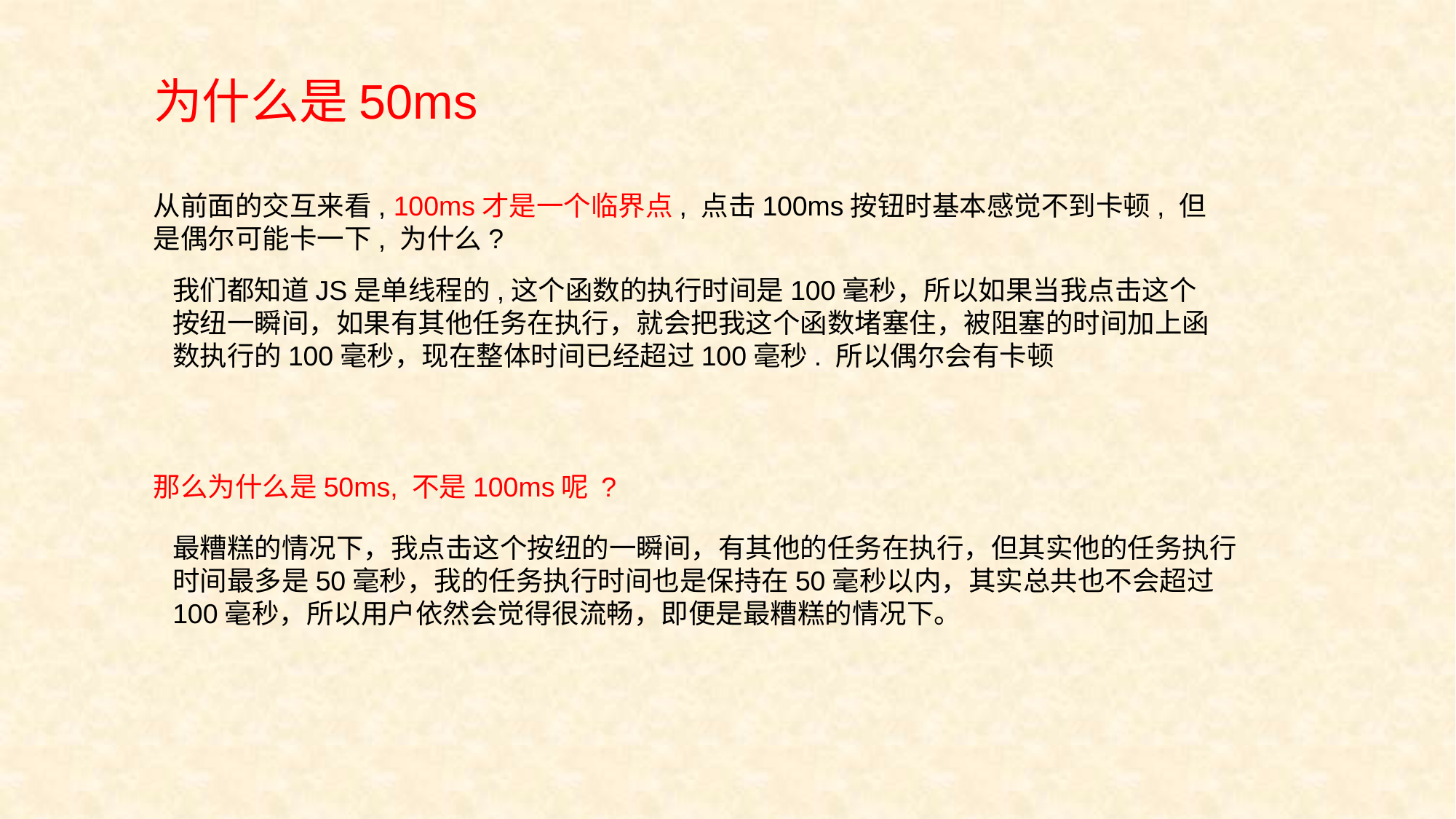

# 为什么是50ms
从前面的交互来看, 100ms才是一个临界点, 点击100ms按钮时基本感觉不到卡顿, 但是偶尔可能卡一下, 为什么?
我们都知道JS是单线程的,这个函数的执行时间是100毫秒，所以如果当我点击这个按纽一瞬间，如果有其他任务在执行，就会把我这个函数堵塞住，被阻塞的时间加上函数执行的100毫秒，现在整体时间已经超过100毫秒. 所以偶尔会有卡顿
那么为什么是50ms, 不是100ms呢 ?
最糟糕的情况下，我点击这个按纽的一瞬间，有其他的任务在执行，但其实他的任务执行时间最多是50毫秒，我的任务执行时间也是保持在50毫秒以内，其实总共也不会超过100毫秒，所以用户依然会觉得很流畅，即便是最糟糕的情况下。